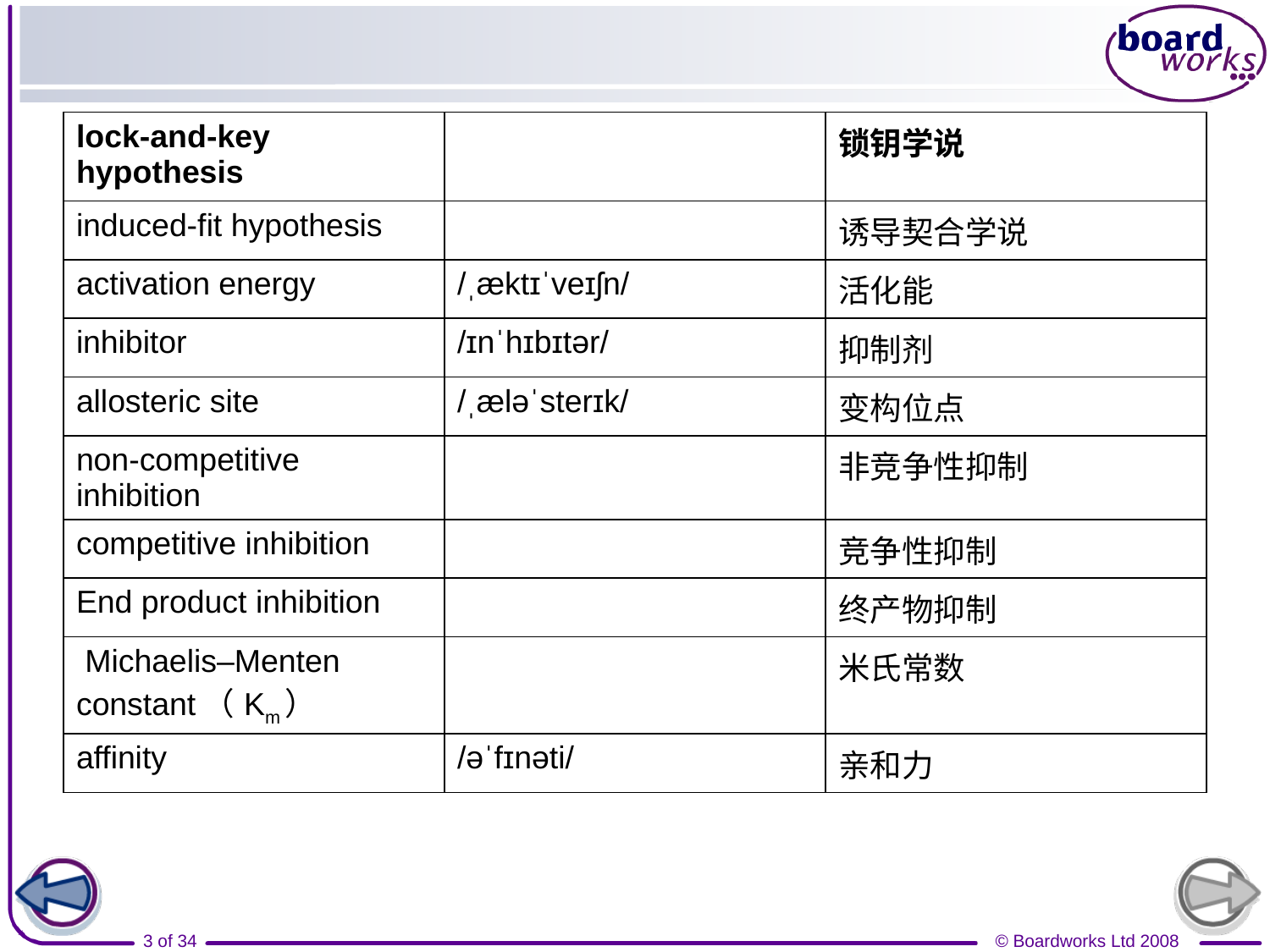

#
| lock-and-key hypothesis |  | 锁钥学说 |
| --- | --- | --- |
| induced-fit hypothesis |  | 诱导契合学说 |
| activation energy | /ˌæktɪˈveɪʃn/ | 活化能 |
| inhibitor | /ɪnˈhɪbɪtər/ | 抑制剂 |
| allosteric site | /ˌæləˈsterɪk/ | 变构位点 |
| non-competitive inhibition |  | 非竞争性抑制 |
| competitive inhibition |  | 竞争性抑制 |
| End product inhibition |  | 终产物抑制 |
| Michaelis–Menten constant（Km） |  | 米氏常数 |
| affinity | /əˈfɪnəti/ | 亲和力 |